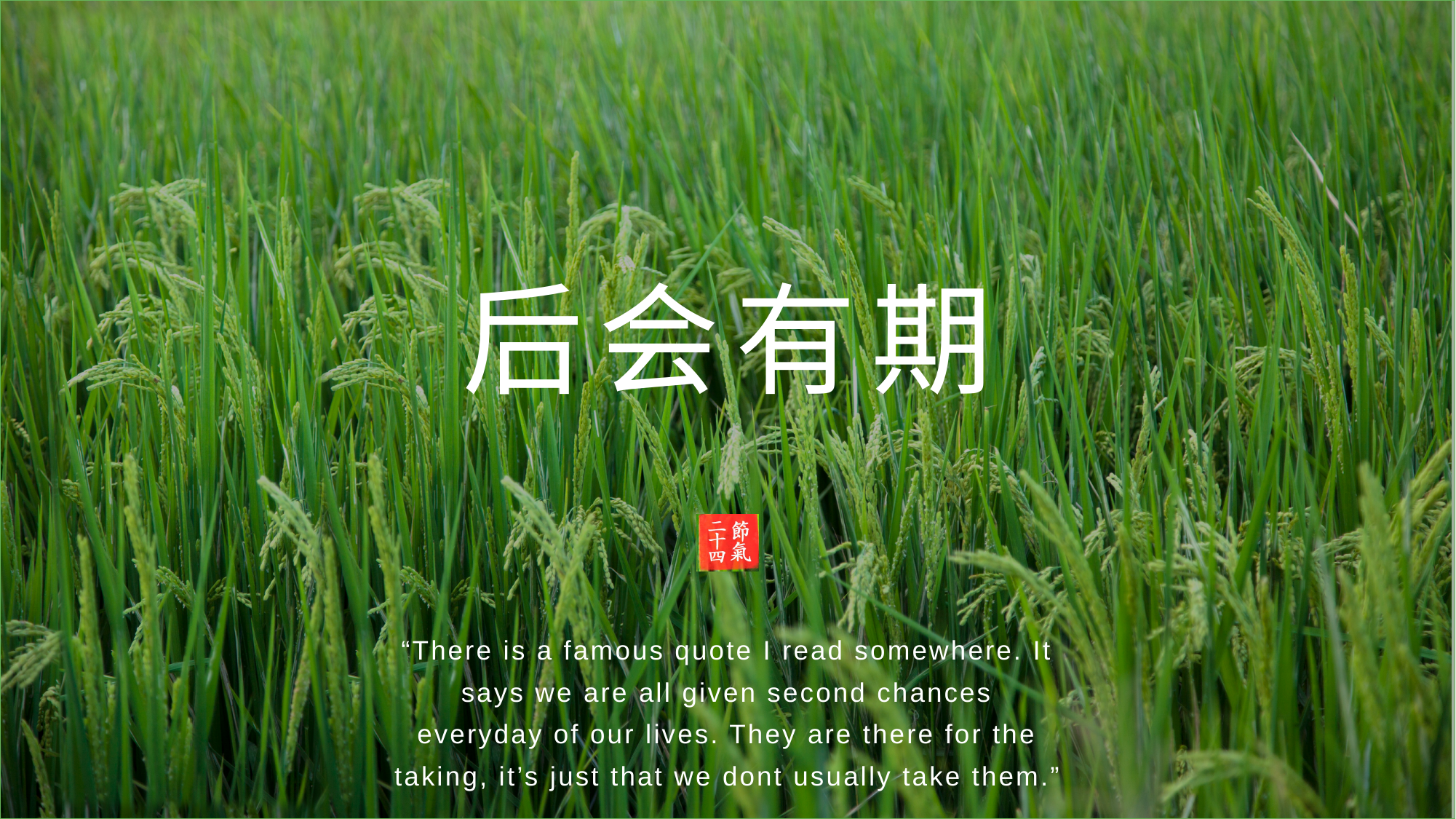

后会有期
“There is a famous quote I read somewhere. It says we are all given second chances everyday of our lives. They are there for the taking, it’s just that we dont usually take them.”